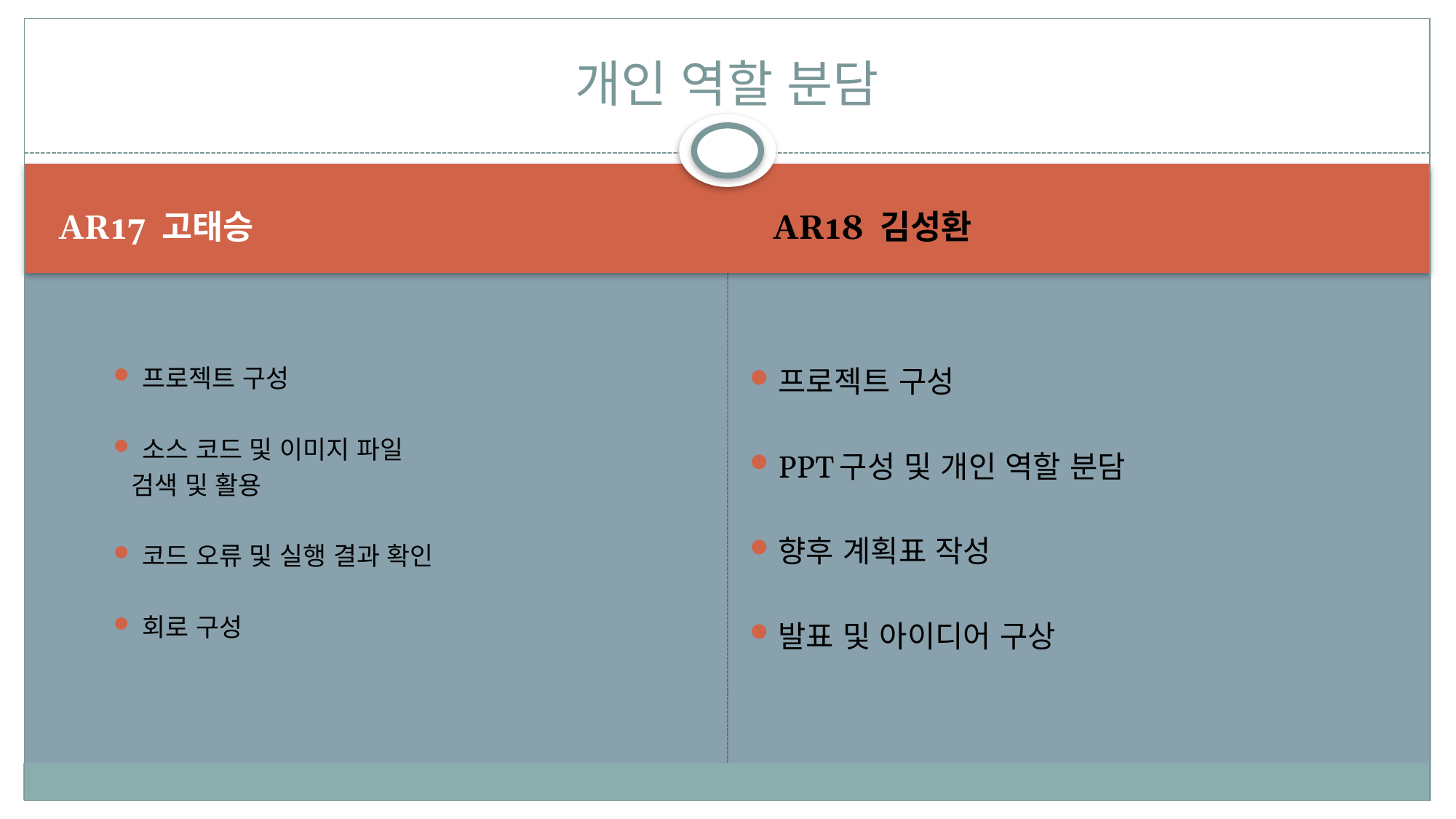

# 개인 역할 분담
AR17 고태승
AR18 김성환
프로젝트 구성

소스 코드 및 이미지 파일
  검색 및 활용

코드 오류 및 실행 결과 확인

회로 구성
프로젝트 구성

PPT구성 및 개인 역할 분담

향후 계획표 작성

발표 및 아이디어 구상